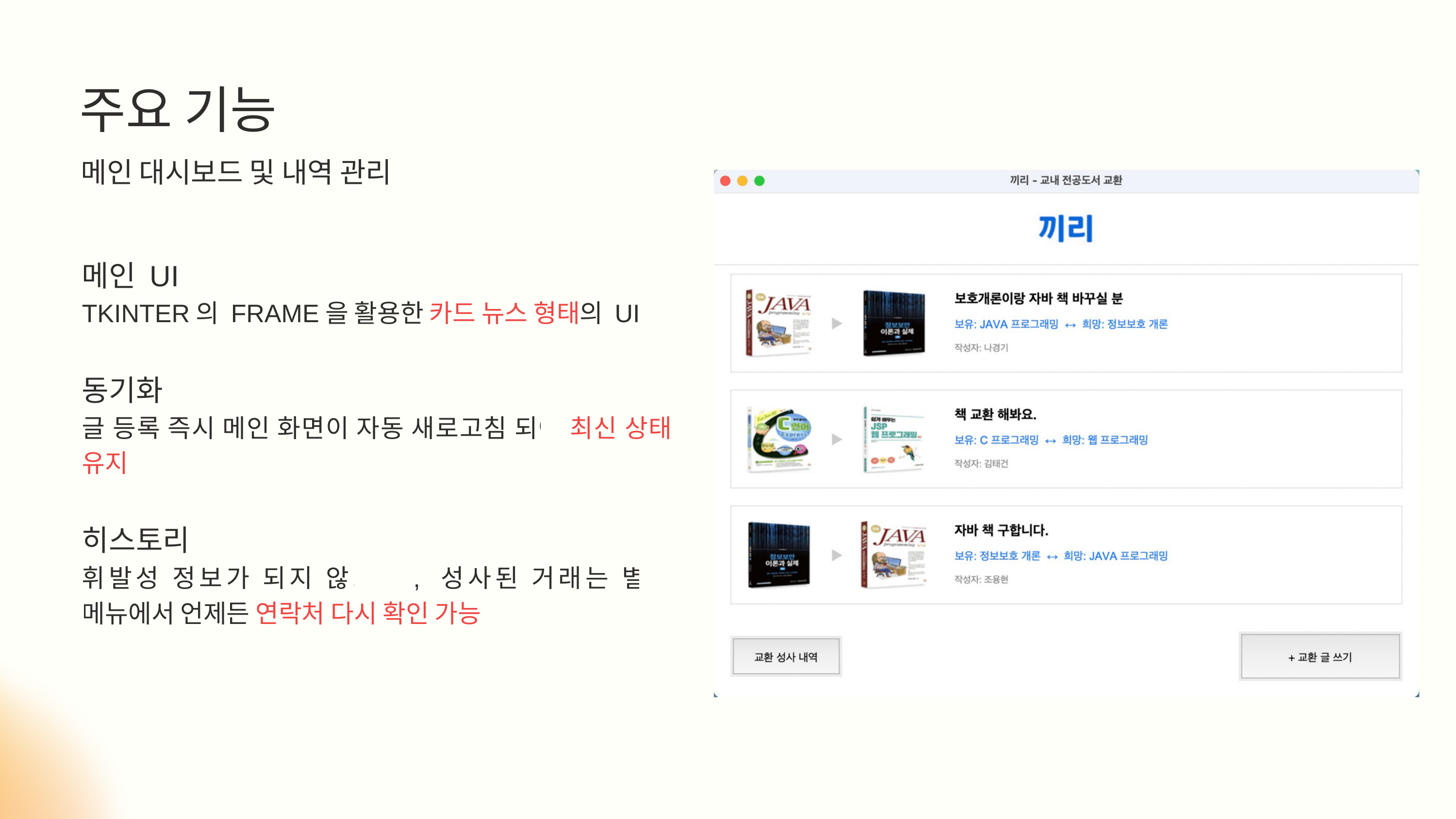

주요 기능
메인 대시보드 및 내역 관리

메인 UI
TKINTER의 FRAME을 활용한 카드 뉴스 형태의 UI

동기화
글 등록 즉시 메인 화면이 자동 새로고침 되어 최신 상태 유지

히스토리
휘발성 정보가 되지 않도록, 성사된 거래는 별도 메뉴에서 언제든 연락처 다시 확인 가능